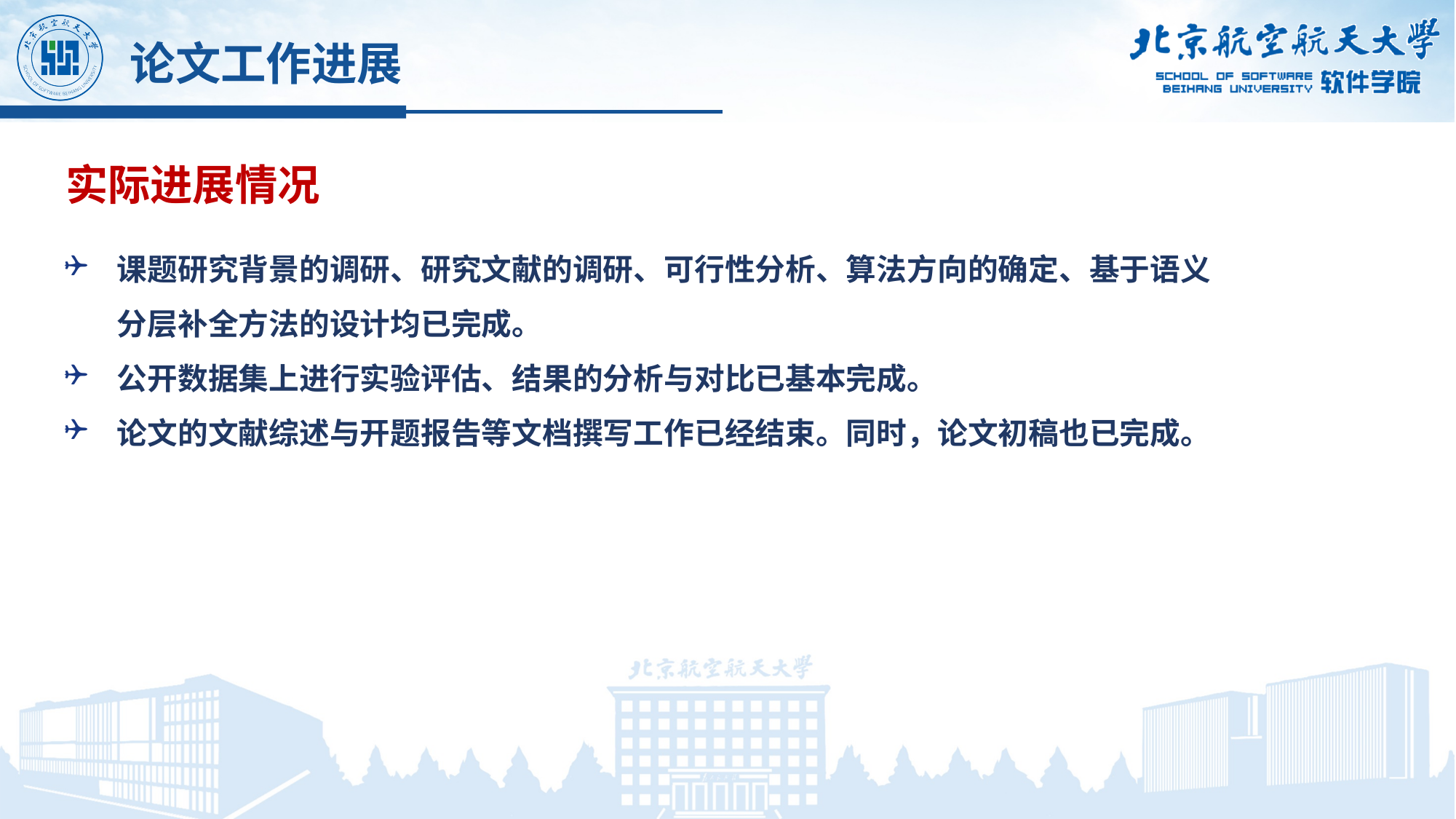

论文工作进展
实际进展情况
课题研究背景的调研、研究文献的调研、可行性分析、算法方向的确定、基于语义分层补全方法的设计均已完成。
公开数据集上进行实验评估、结果的分析与对比已基本完成。
论文的文献综述与开题报告等文档撰写工作已经结束。同时，论文初稿也已完成。